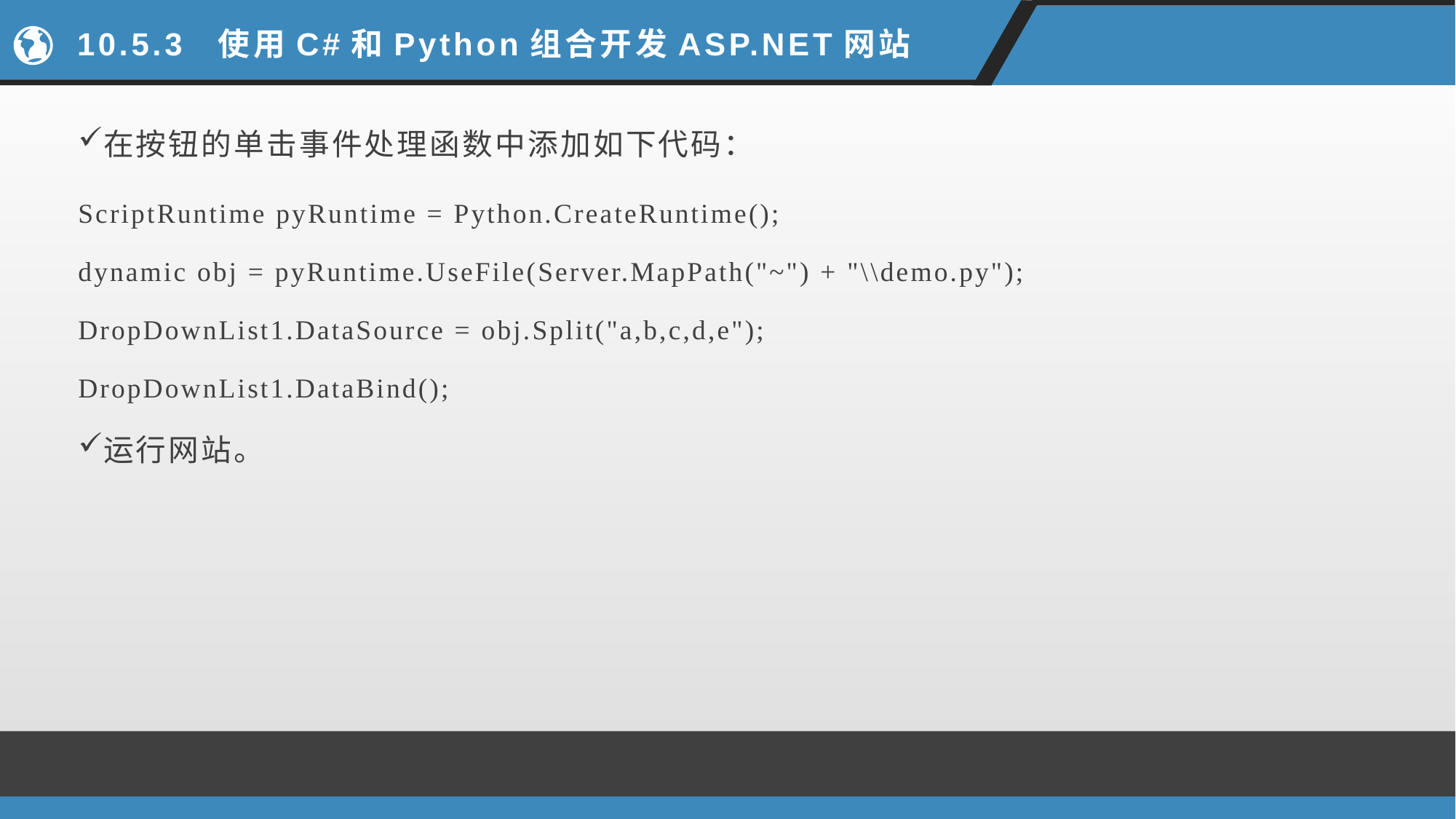

# 10.5.3  使用C#和Python组合开发ASP.NET网站

在按钮的单击事件处理函数中添加如下代码：
ScriptRuntime pyRuntime = Python.CreateRuntime();
dynamic obj = pyRuntime.UseFile(Server.MapPath("~") + "\\demo.py");
DropDownList1.DataSource = obj.Split("a,b,c,d,e");
DropDownList1.DataBind();
运行网站。